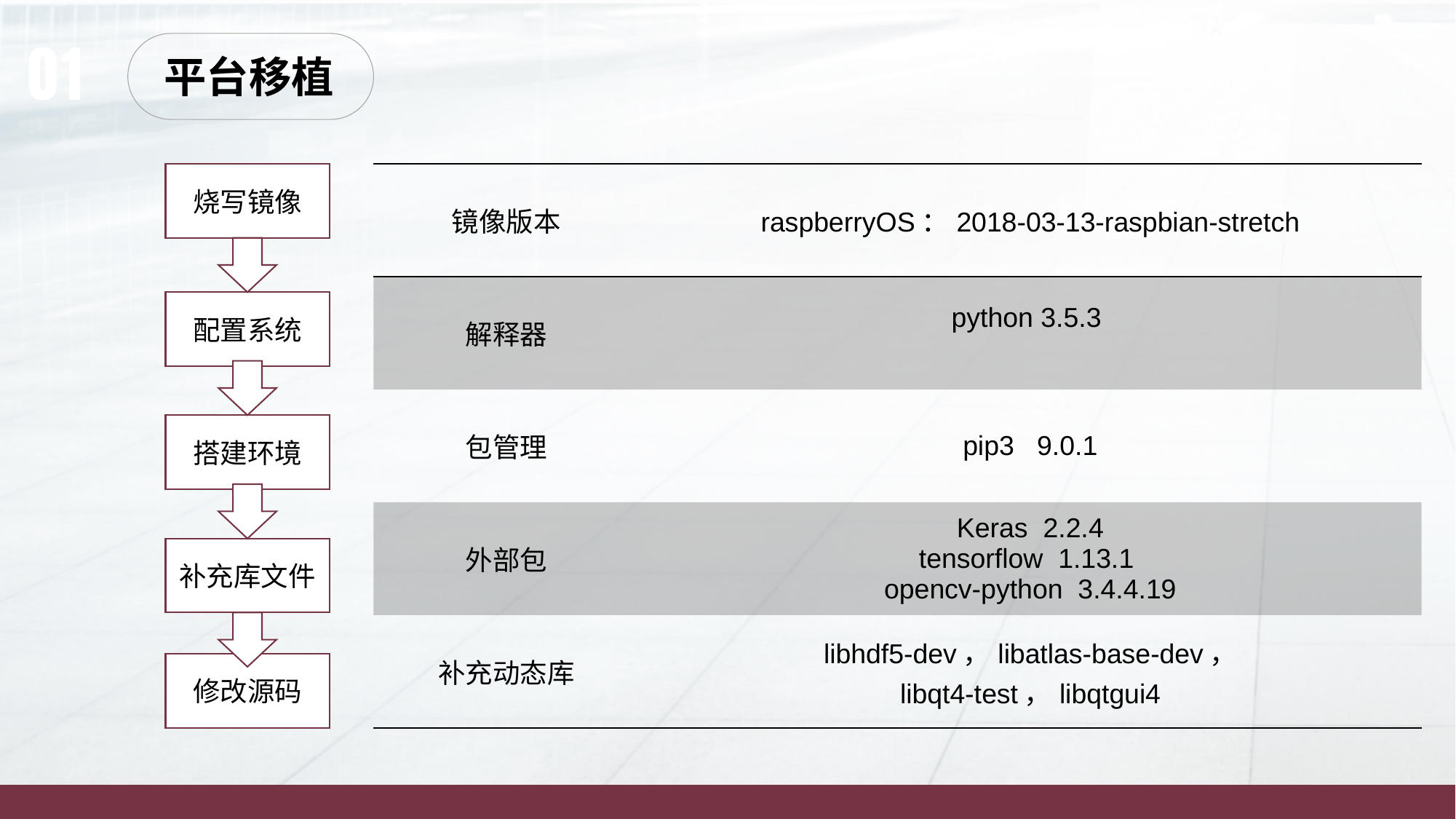

01
平台移植
| 镜像版本 | raspberryOS：2018-03-13-raspbian-stretch |
| --- | --- |
| 解释器 | python 3.5.3 |
| 包管理 | pip3 9.0.1 |
| 外部包 | Keras 2.2.4 tensorflow 1.13.1 opencv-python 3.4.4.19 |
| 补充动态库 | libhdf5-dev，libatlas-base-dev， libqt4-test，libqtgui4 |
烧写镜像

配置系统

搭建环境

补充库文件

修改源码